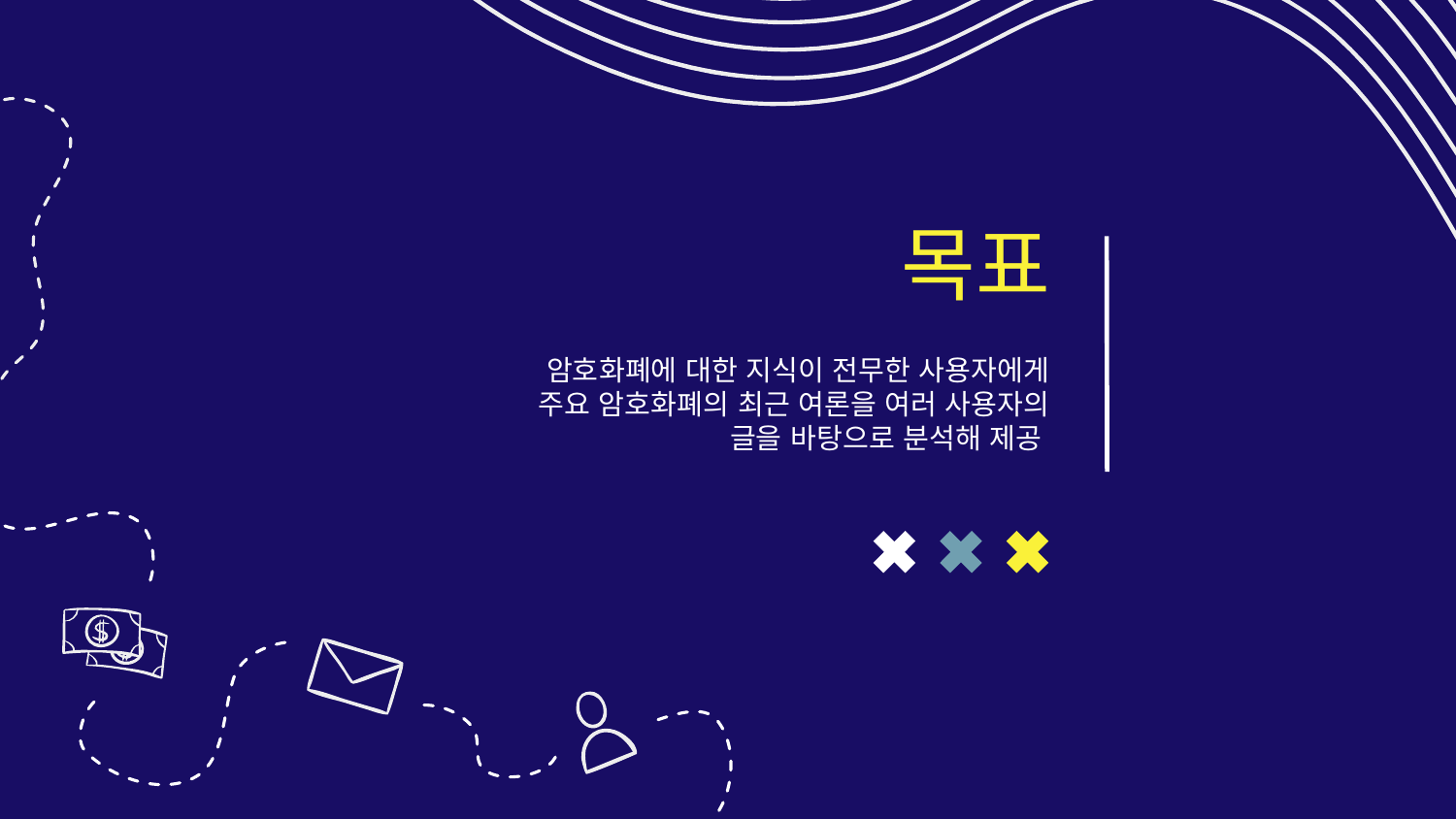

# 목표
암호화폐에 대한 지식이 전무한 사용자에게 주요 암호화폐의 최근 여론을 여러 사용자의 글을 바탕으로 분석해 제공